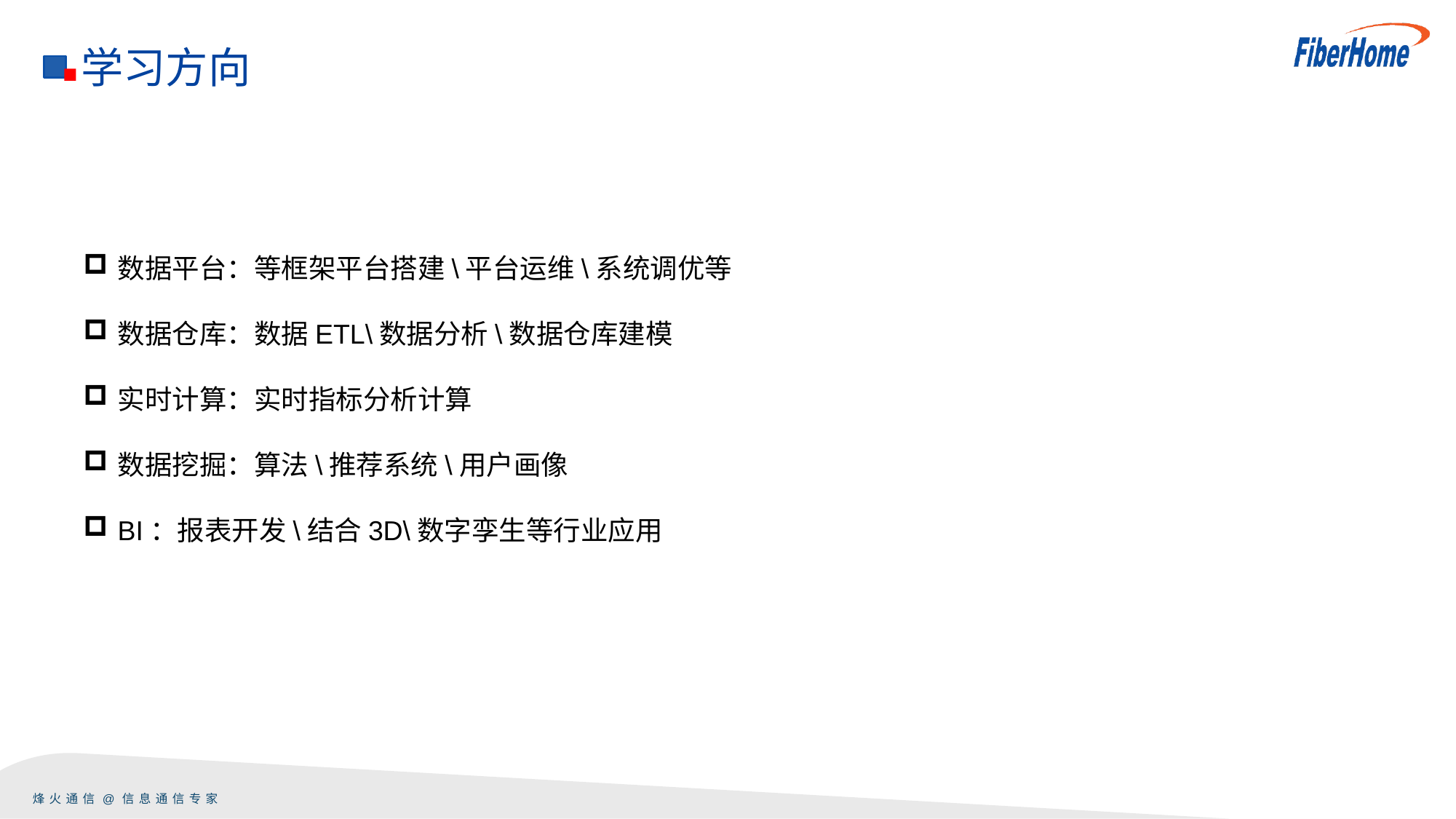

学习方向
数据平台：等框架平台搭建\平台运维\系统调优等
数据仓库：数据ETL\数据分析\数据仓库建模
实时计算：实时指标分析计算
数据挖掘：算法\推荐系统\用户画像
BI：报表开发\结合3D\数字孪生等行业应用